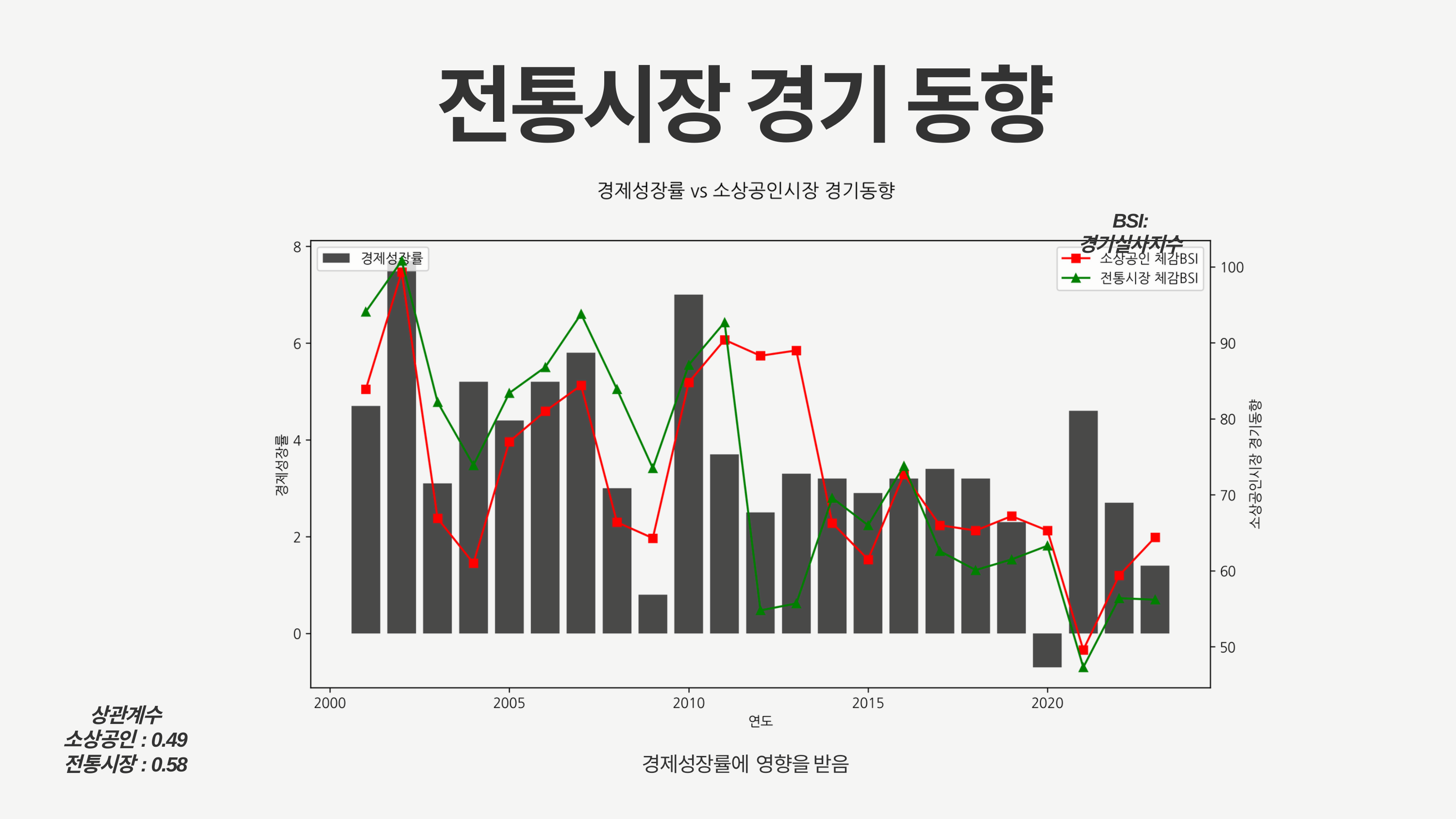

전통시장 경기 동향

BSI: 경기실사지수
상관계수
소상공인: 0.49
전통시장: 0.58
경제성장률에  영향을 받음